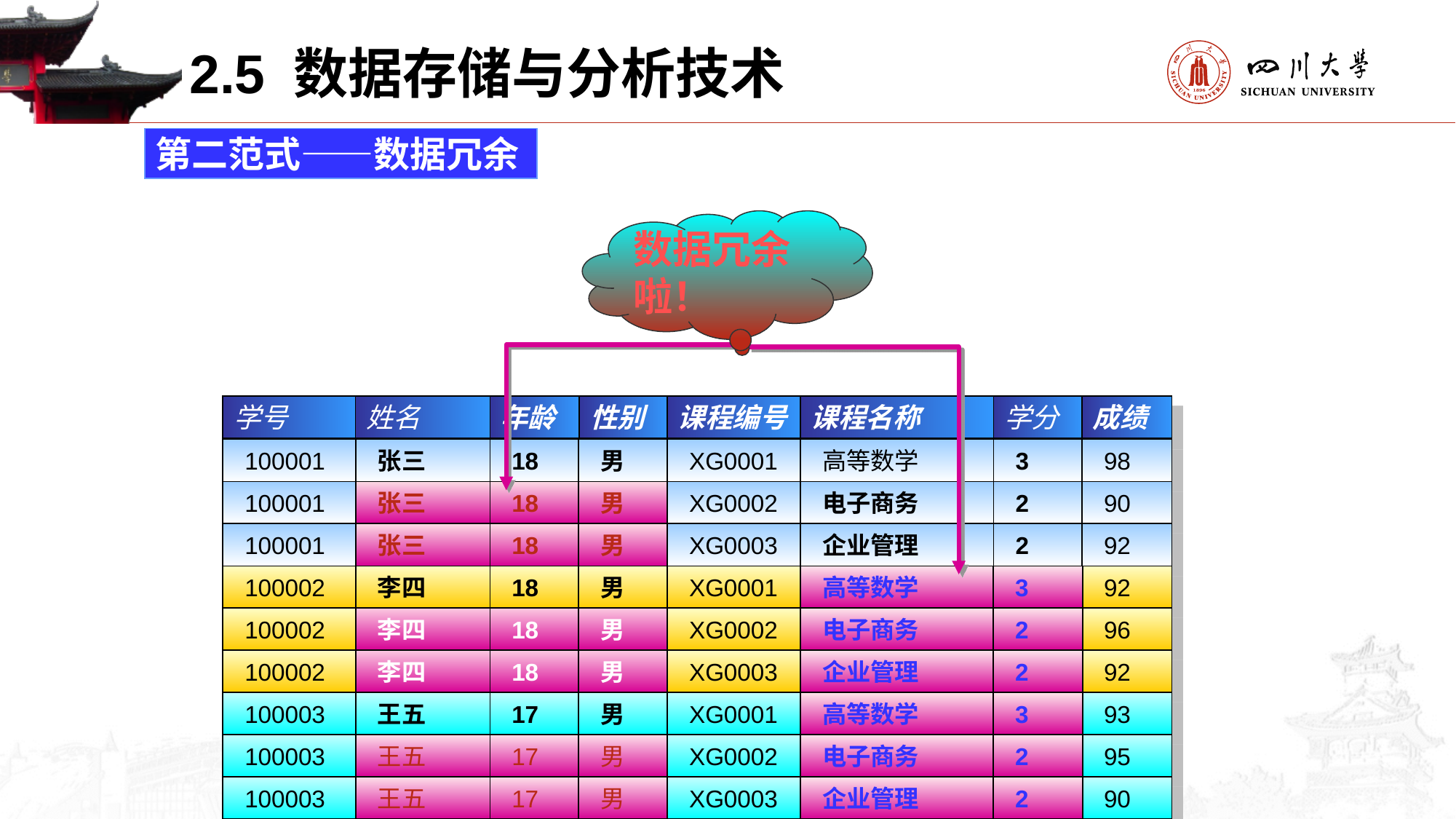

2.5 数据存储与分析技术

第二范式——数据冗余
数据冗余啦！

学号
100001
100001
100001
100002
100002
100002
100003
100003
100003
姓名
年龄
性别
张三
18
男
张三
18
男
张三
18
男
李四
18
男
李四
18
男
李四
18
男
王五
17
男
王五
17
男
王五
17
男
课程编号
XG0001
XG0002
XG0003
XG0001
XG0002
XG0003
XG0001
XG0002
XG0003
课程名称
学分
成绩
高等数学
3
98
电子商务
2
90
企业管理
2
92
高等数学
3
92
电子商务
2
96
企业管理
2
92
高等数学
3
93
电子商务
2
95
企业管理
2
90
张三
18
男
张三
18
男
高等数学
3
电子商务
2
企业管理
2
高等数学
3
电子商务
2
企业管理
2
李四
18
男
李四
18
男
王五
17
男
王五
17
男